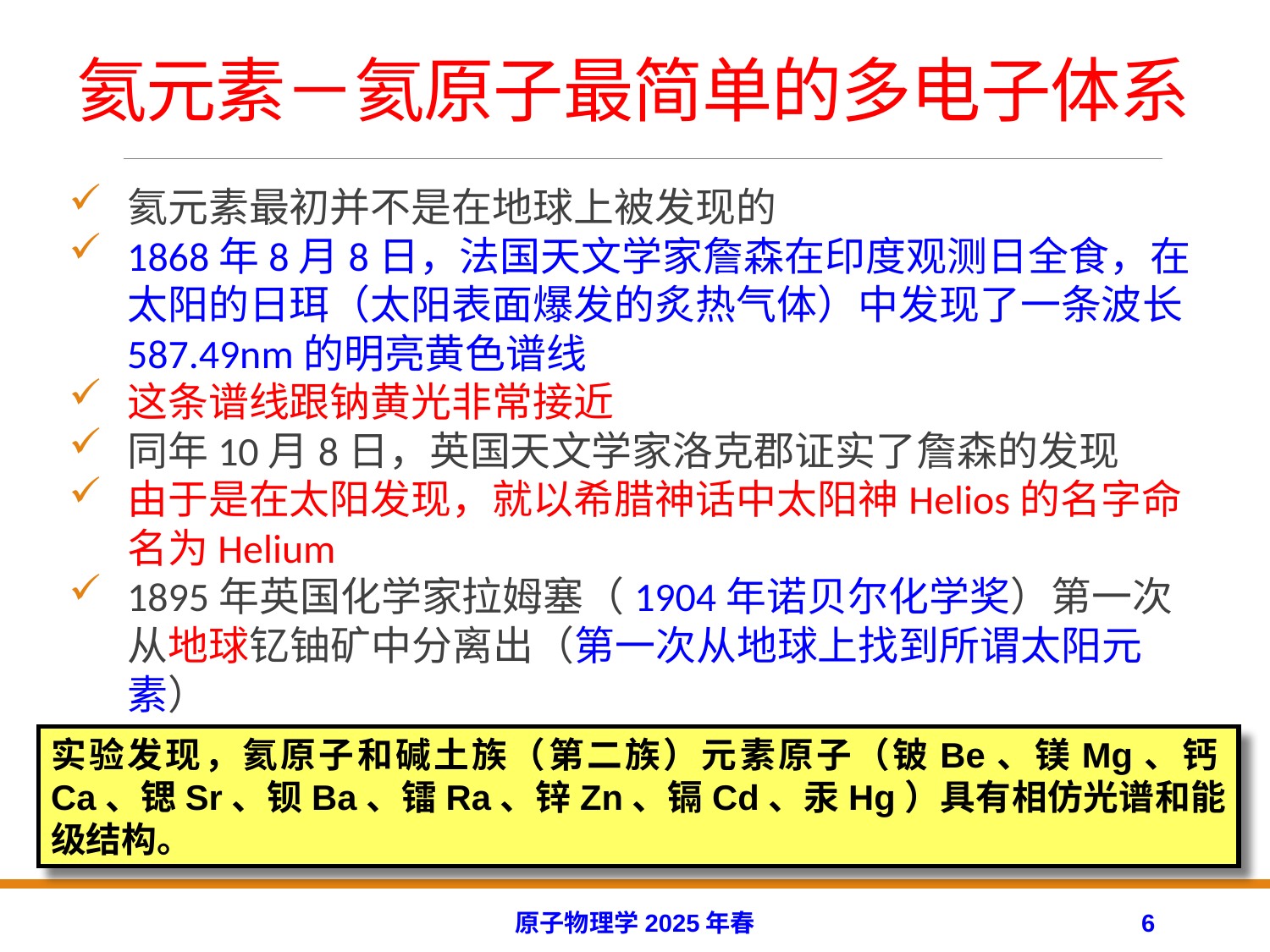

# 氦元素－氦原子最简单的多电子体系
氦元素最初并不是在地球上被发现的
1868年8月8日，法国天文学家詹森在印度观测日全食，在太阳的日珥（太阳表面爆发的炙热气体）中发现了一条波长587.49nm的明亮黄色谱线
这条谱线跟钠黄光非常接近
同年10月8日，英国天文学家洛克郡证实了詹森的发现
由于是在太阳发现，就以希腊神话中太阳神Helios的名字命名为Helium
1895年英国化学家拉姆塞（1904年诺贝尔化学奖）第一次从地球钇铀矿中分离出（第一次从地球上找到所谓太阳元素）
实验发现，氦原子和碱土族（第二族）元素原子（铍Be、镁Mg、钙Ca、锶Sr、钡Ba、镭Ra、锌Zn、镉Cd、汞Hg）具有相仿光谱和能级结构。
原子物理学2025年春
6